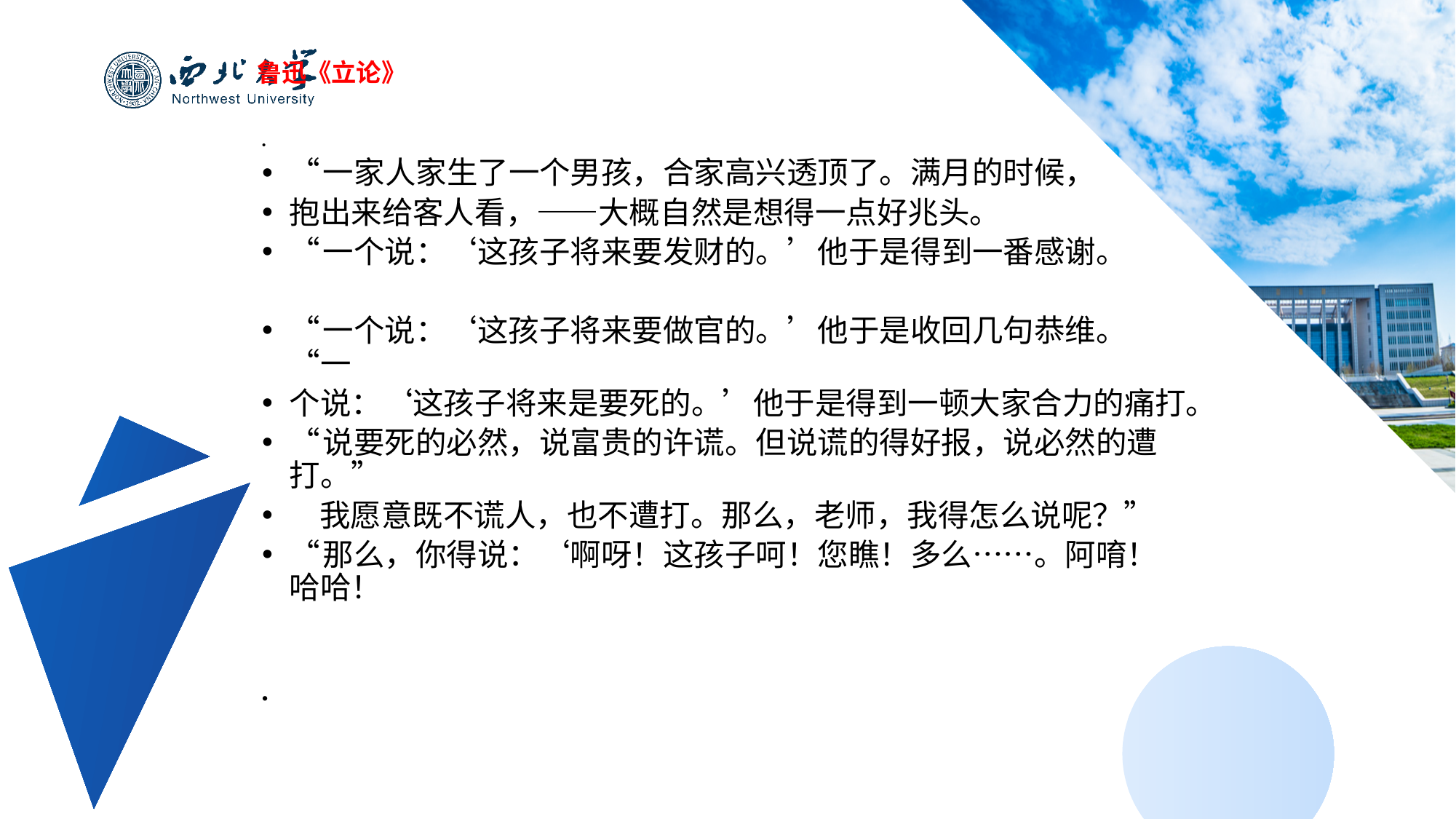

鲁迅《立论》

“一家人家生了一个男孩，合家高兴透顶了。满月的时候，
抱出来给客人看，——大概自然是想得一点好兆头。
“一个说：‘这孩子将来要发财的。’他于是得到一番感谢。

“一个说：‘这孩子将来要做官的。’他于是收回几句恭维。“一
个说：‘这孩子将来是要死的。’他于是得到一顿大家合力的痛打。
“说要死的必然，说富贵的许谎。但说谎的得好报，说必然的遭打。”
    我愿意既不谎人，也不遭打。那么，老师，我得怎么说呢？”
“那么，你得说：‘啊呀！这孩子呵！您瞧！多么……。阿唷！哈哈！